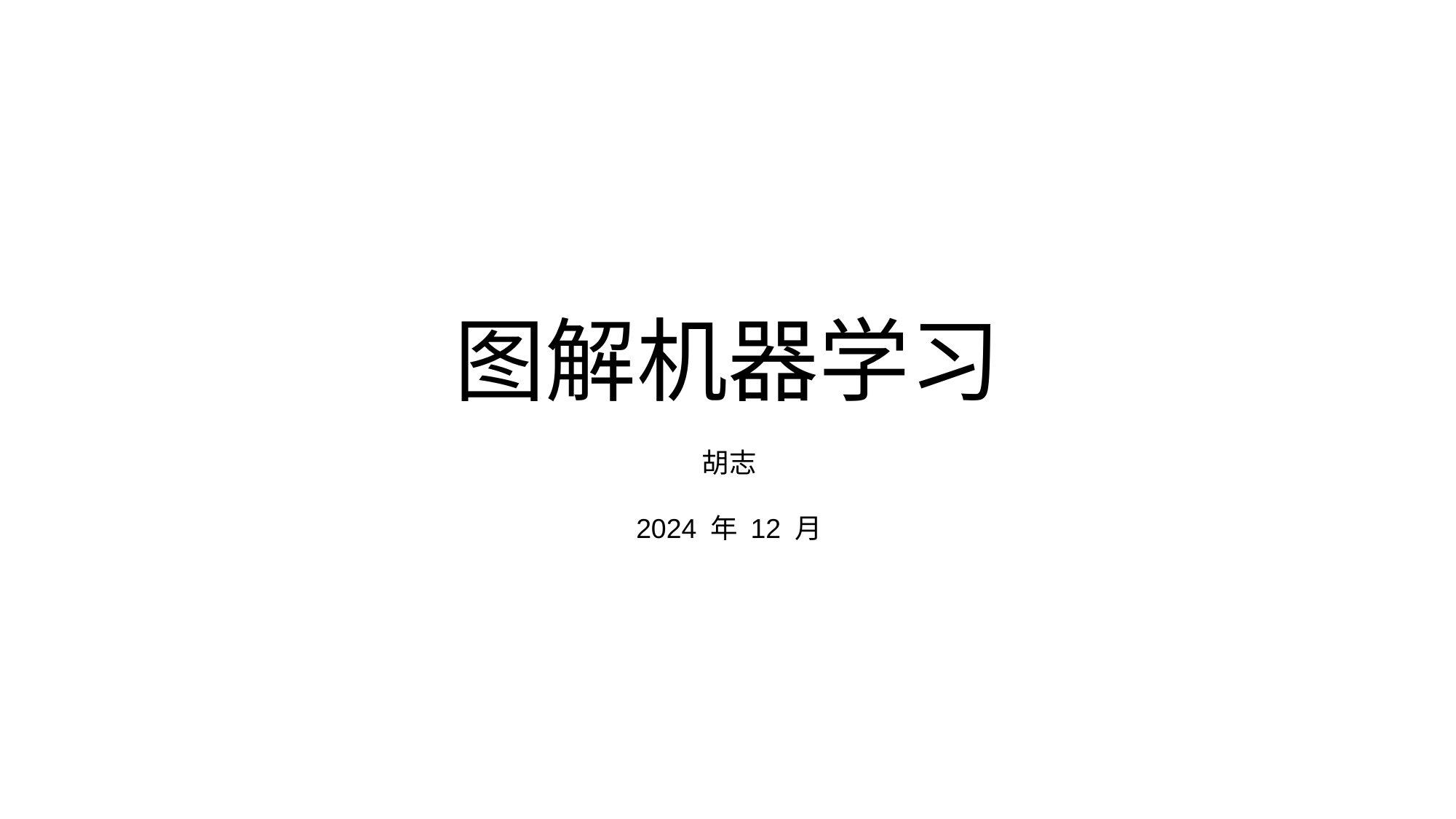

# 图解机器学习
胡志

2024 年 12 月